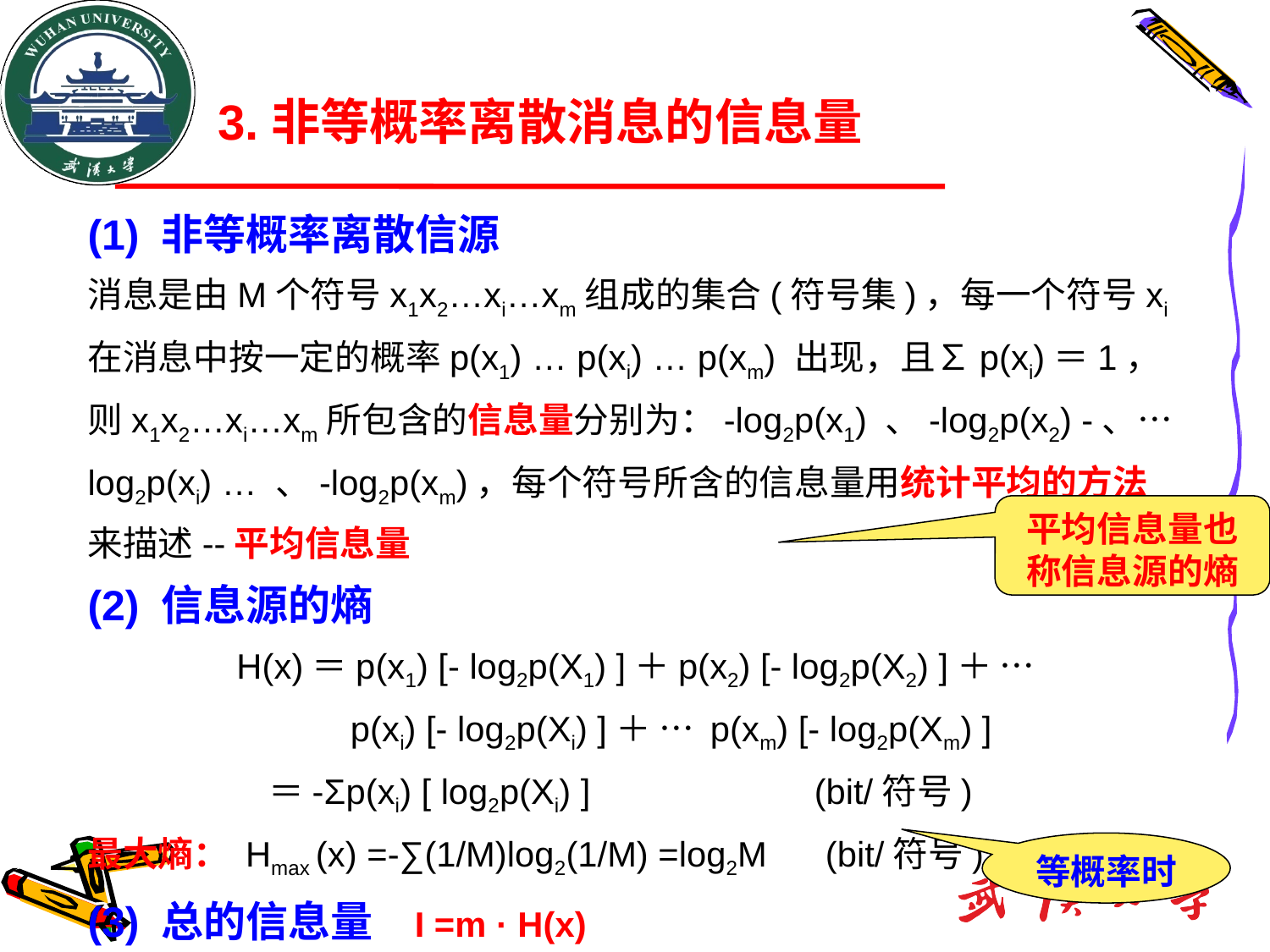

3.非等概率离散消息的信息量
# (1) 非等概率离散信源
消息是由M个符号x1x2…xi…xm组成的集合(符号集)，每一个符号xi在消息中按一定的概率p(x1) … p(xi) … p(xm) 出现，且∑p(xi)＝1，则x1x2…xi…xm所包含的信息量分别为：-log2p(x1) 、-log2p(x2) -、… log2p(xi) … 、-log2p(xm)，每个符号所含的信息量用统计平均的方法来描述--平均信息量
(2) 信息源的熵
                   H(x)＝p(x1) [- log2p(X1) ]＋p(x2) [- log2p(X2) ]＋ …
                           p(xi) [- log2p(Xi) ]＋ … p(xm) [- log2p(Xm) ]
                      ＝-Σp(xi) [ log2p(Xi) ]                       (bit/符号)
最大熵： Hmax (x) =-∑(1/M)log2(1/M) =log2M      (bit/符号)
(3) 总的信息量     I =m · H(x)
平均信息量也称信息源的熵
等概率时